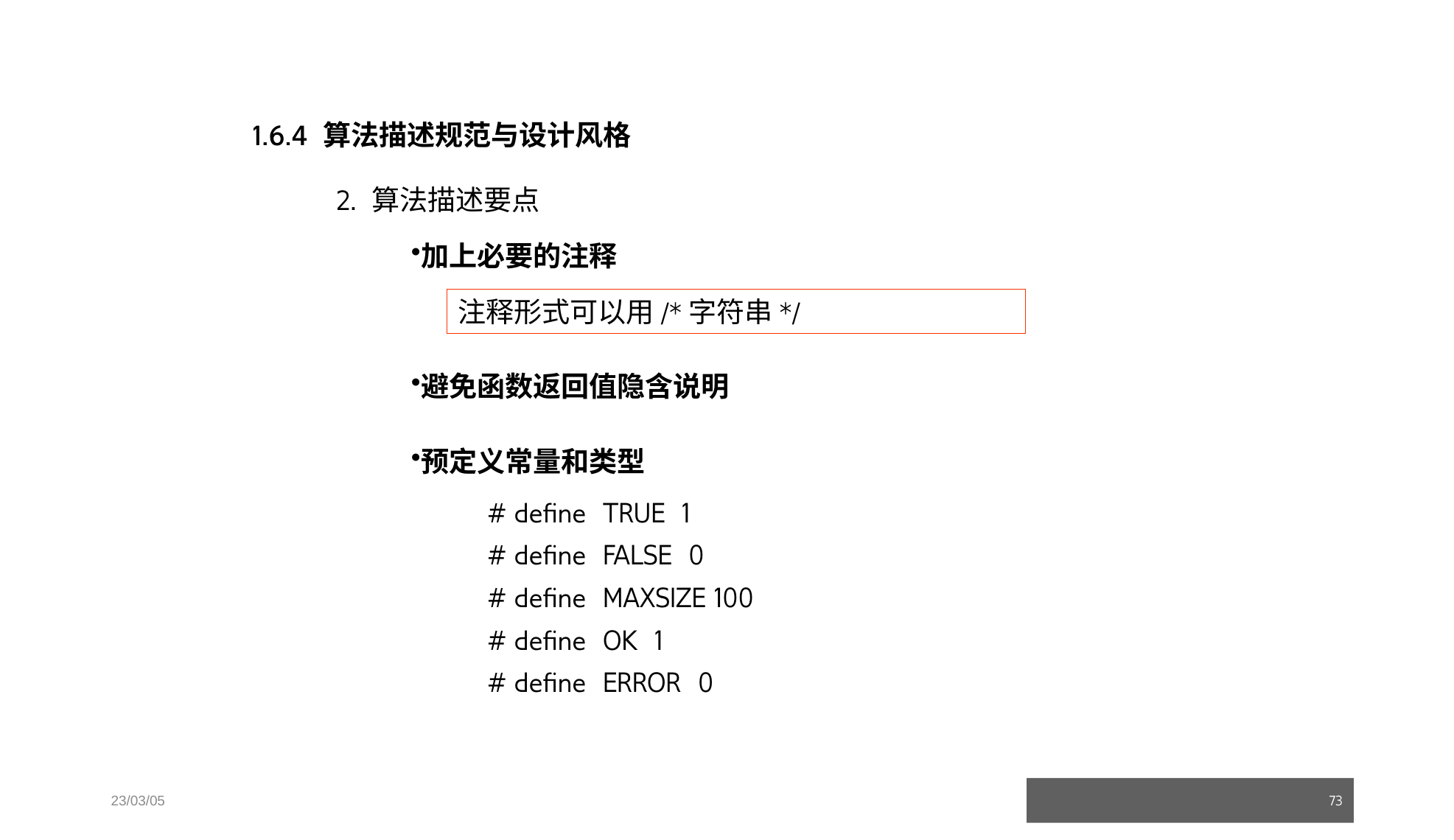

1.6.4 算法描述规范与设计风格
2. 算法描述要点
加上必要的注释
注释形式可以用/*字符串*/
避免函数返回值隐含说明
预定义常量和类型
        # define  TRUE  1
        # define  FALSE  0
        # define  MAXSIZE 100
        # define  OK  1
        # define  ERROR  0
23/03/05
73